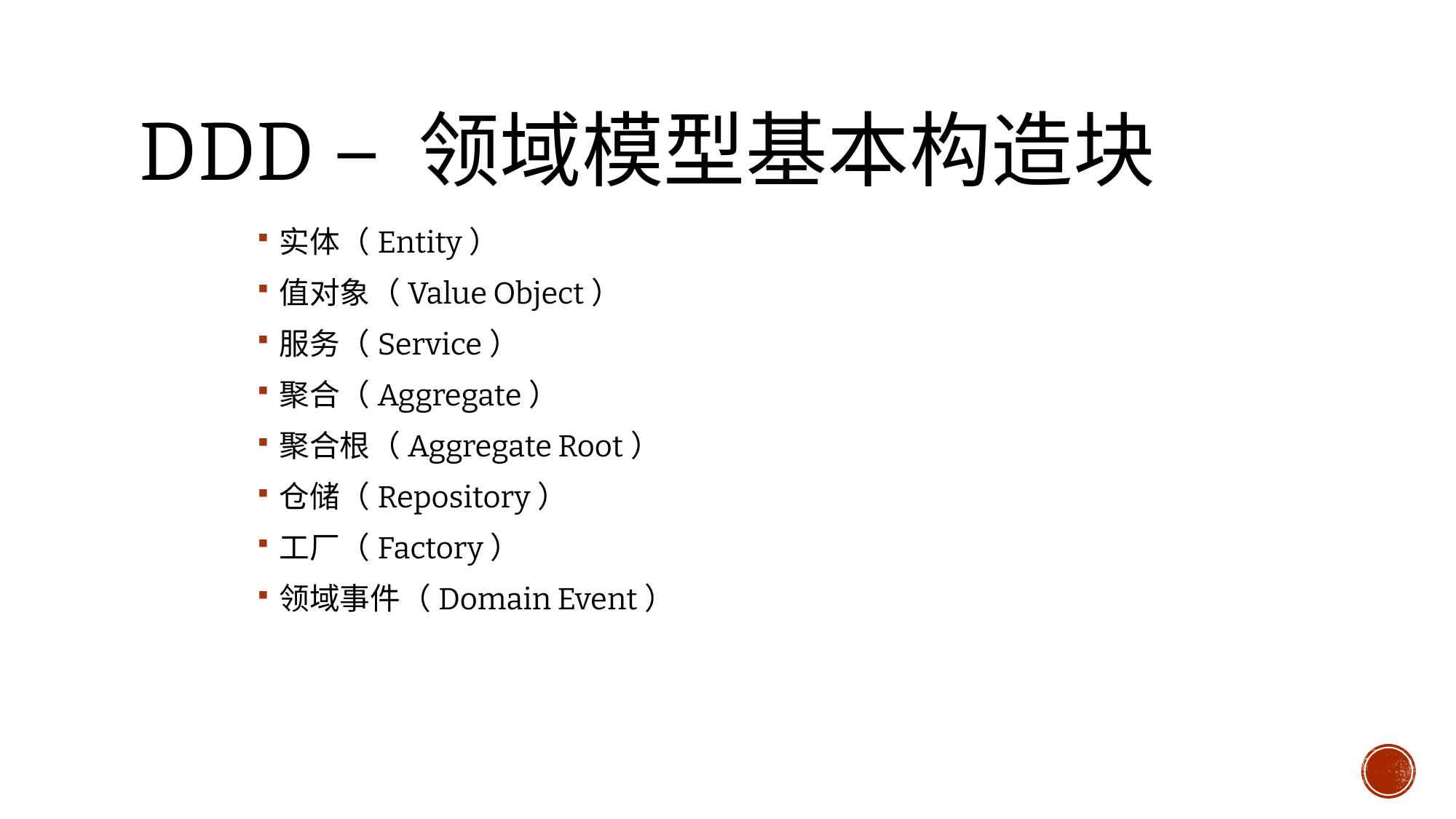

# DDD – 领域模型基本构造块
实体（Entity）
值对象（Value Object）
服务（Service）
聚合（Aggregate）
聚合根（Aggregate Root）
仓储（Repository）
工厂（Factory）
领域事件（Domain Event）